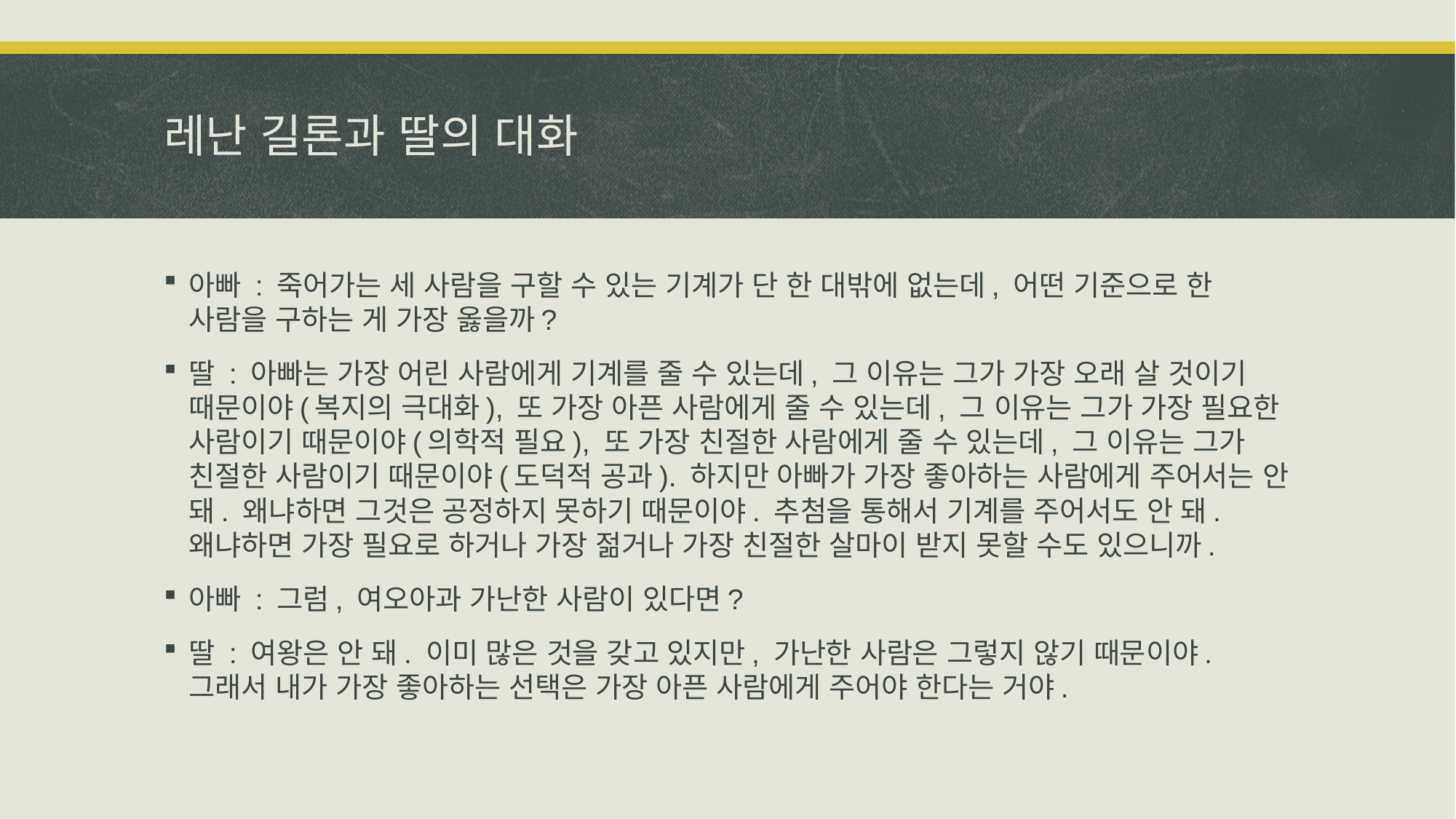

# 레난 길론과 딸의 대화
아빠 : 죽어가는 세 사람을 구할 수 있는 기계가 단 한 대밖에 없는데, 어떤 기준으로 한 사람을 구하는 게 가장 옳을까?
딸 : 아빠는 가장 어린 사람에게 기계를 줄 수 있는데, 그 이유는 그가 가장 오래 살 것이기 때문이야(복지의 극대화), 또 가장 아픈 사람에게 줄 수 있는데, 그 이유는 그가 가장 필요한 사람이기 때문이야(의학적 필요), 또 가장 친절한 사람에게 줄 수 있는데, 그 이유는 그가 친절한 사람이기 때문이야(도덕적 공과). 하지만 아빠가 가장 좋아하는 사람에게 주어서는 안 돼. 왜냐하면 그것은 공정하지 못하기 때문이야. 추첨을 통해서 기계를 주어서도 안 돼. 왜냐하면 가장 필요로 하거나 가장 젊거나 가장 친절한 살마이 받지 못할 수도 있으니까.
아빠 : 그럼, 여오아과 가난한 사람이 있다면?
딸 : 여왕은 안 돼. 이미 많은 것을 갖고 있지만, 가난한 사람은 그렇지 않기 때문이야. 그래서 내가 가장 좋아하는 선택은 가장 아픈 사람에게 주어야 한다는 거야.